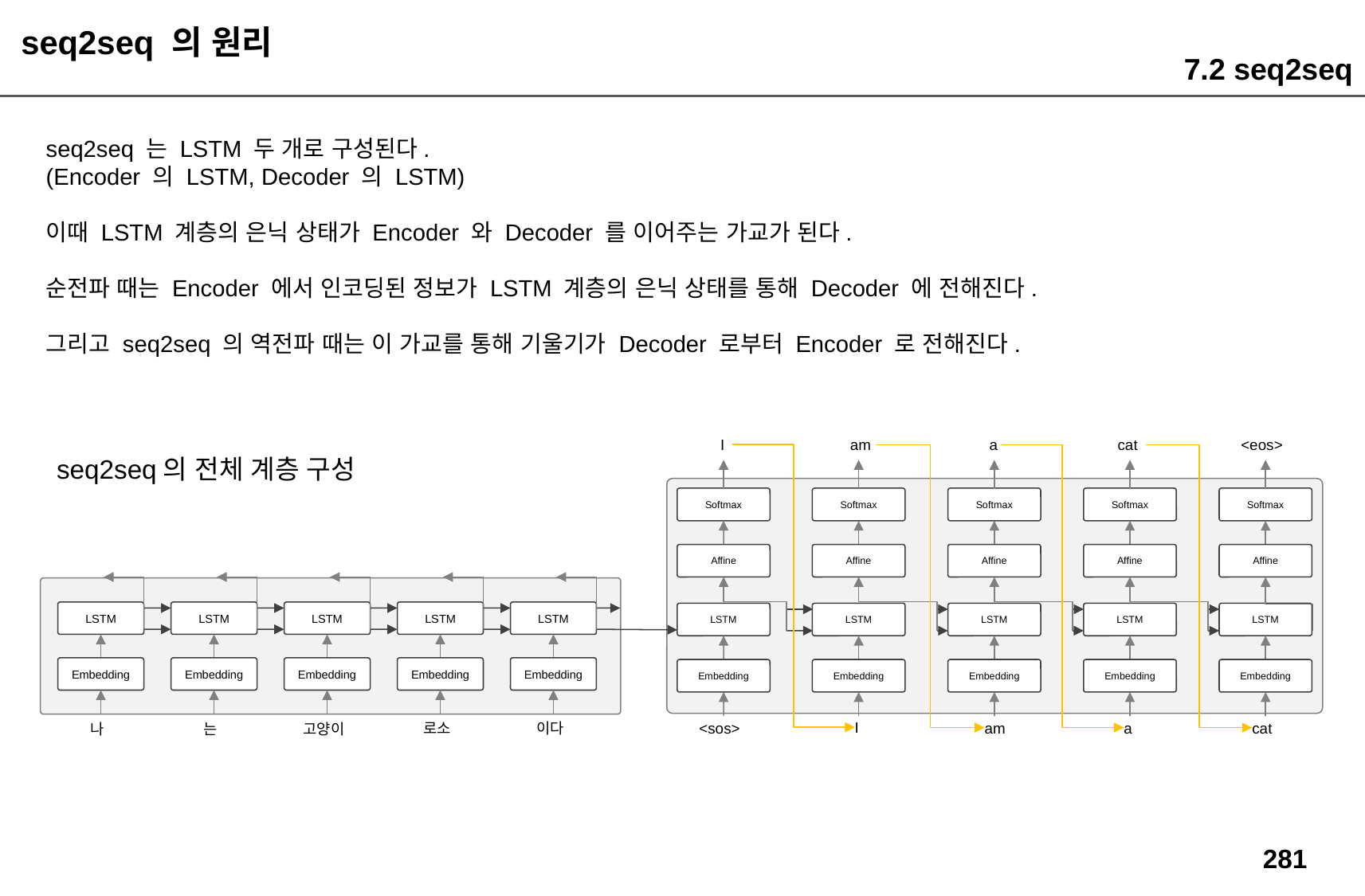

seq2seq 의 원리
7.2 seq2seq
seq2seq 는 LSTM 두 개로 구성된다.
(Encoder 의 LSTM, Decoder 의 LSTM)

이때 LSTM 계층의 은닉 상태가 Encoder 와 Decoder 를 이어주는 가교가 된다.

순전파 때는 Encoder 에서 인코딩된 정보가 LSTM 계층의 은닉 상태를 통해 Decoder 에 전해진다.

그리고 seq2seq 의 역전파 때는 이 가교를 통해 기울기가 Decoder 로부터 Encoder 로 전해진다.
I
am
a
cat
<eos>
seq2seq의 전체 계층 구성

Softmax
Softmax
Softmax
Softmax
Softmax

Affine
Affine
Affine
Affine
Affine

LSTM
LSTM
LSTM
LSTM
LSTM

LSTM
LSTM
LSTM
LSTM
LSTM

Embedding
Embedding
Embedding
Embedding
Embedding
Embedding
Embedding
Embedding
Embedding
Embedding
이다
로소
는
고양이
나
I
am
a
cat
<sos>